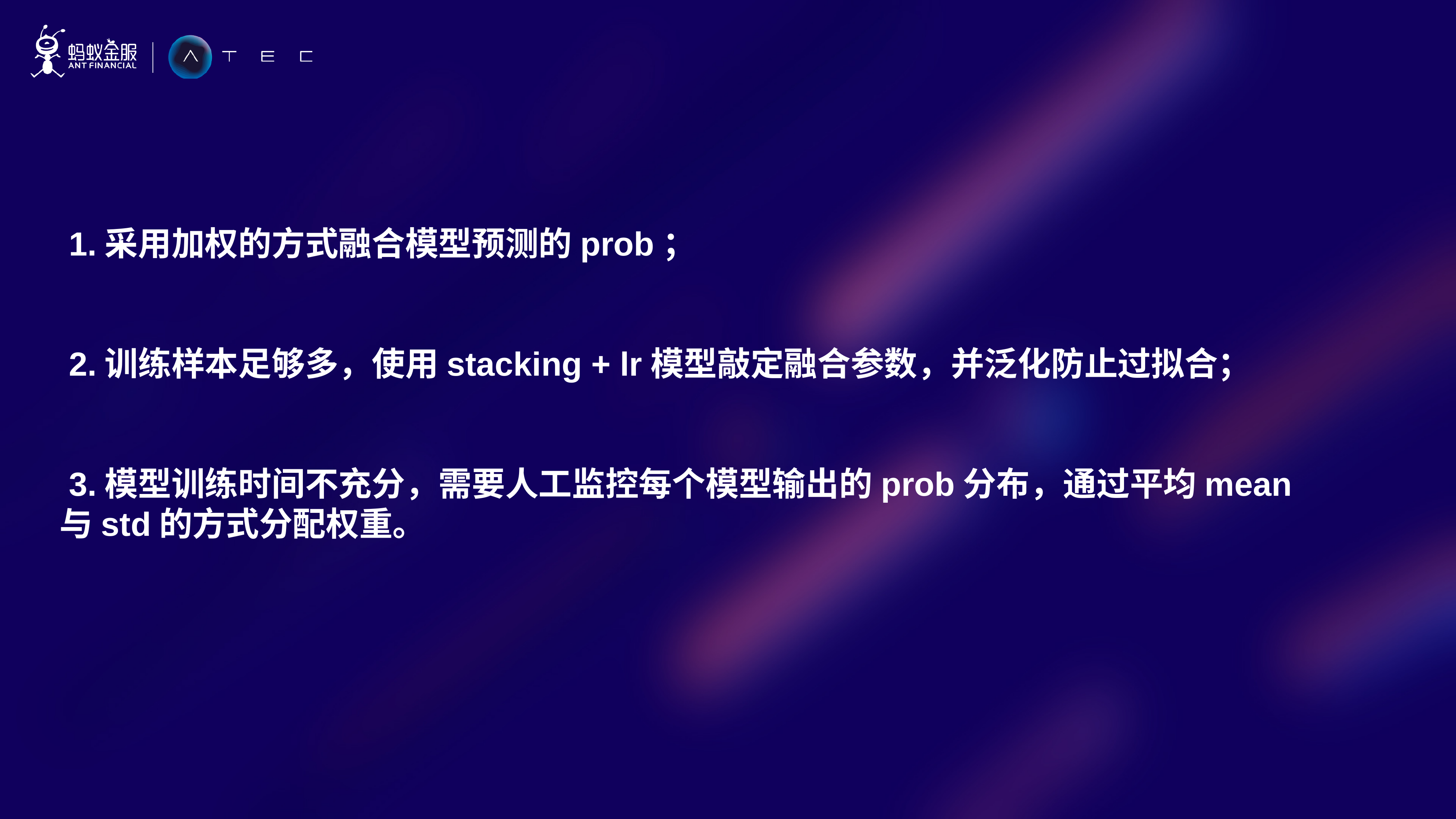

1.采用加权的方式融合模型预测的prob；

 2.训练样本足够多，使用stacking + lr模型敲定融合参数，并泛化防止过拟合；

 3.模型训练时间不充分，需要人工监控每个模型输出的prob分布，通过平均mean与std的方式分配权重。